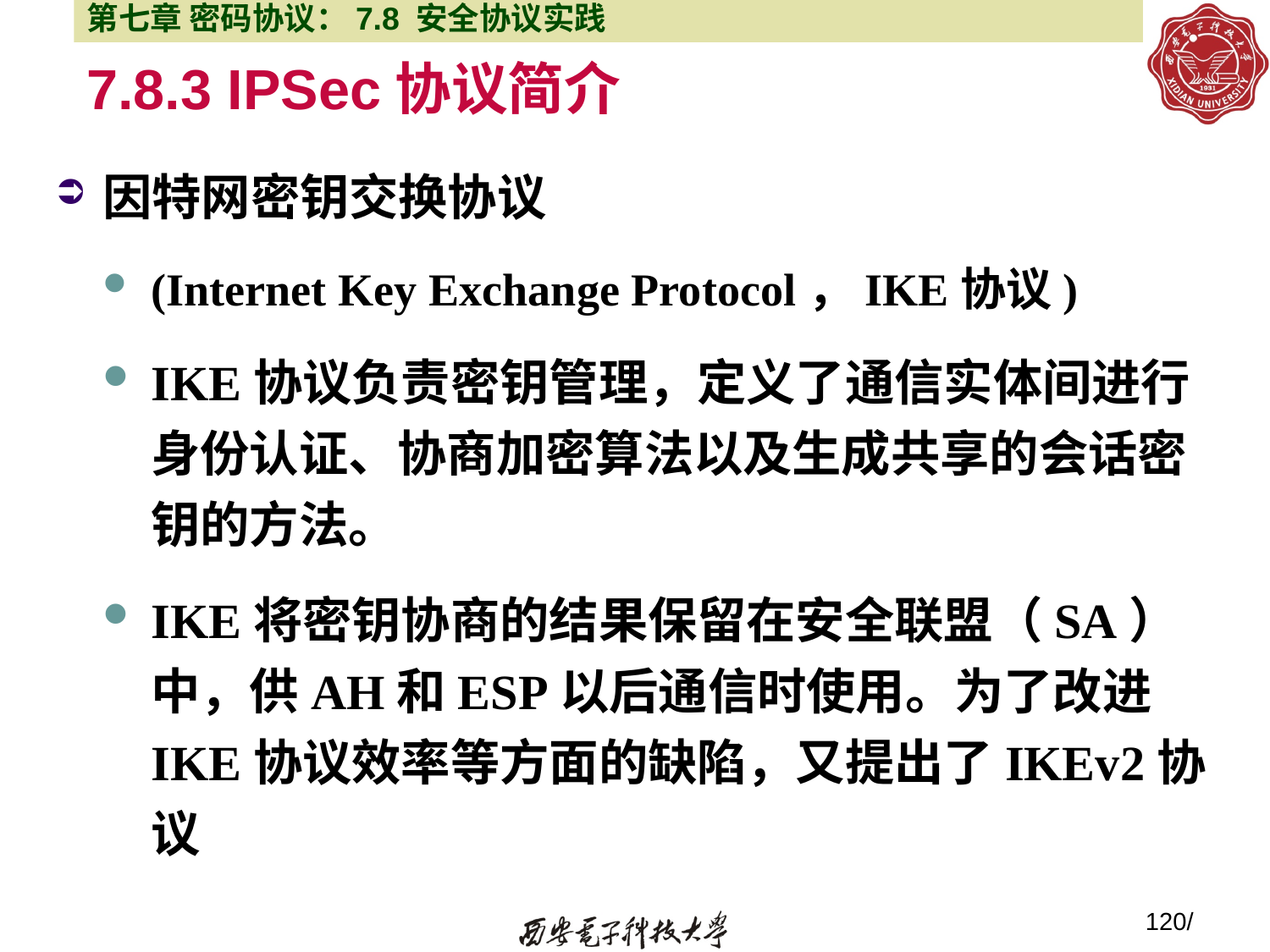

第七章 密码协议：7.8 安全协议实践
# 7.8.3 IPSec协议简介
因特网密钥交换协议
(Internet Key Exchange Protocol，IKE协议)
IKE协议负责密钥管理，定义了通信实体间进行身份认证、协商加密算法以及生成共享的会话密钥的方法。
IKE将密钥协商的结果保留在安全联盟（SA）中，供AH和ESP以后通信时使用。为了改进IKE协议效率等方面的缺陷，又提出了IKEv2协议
120/